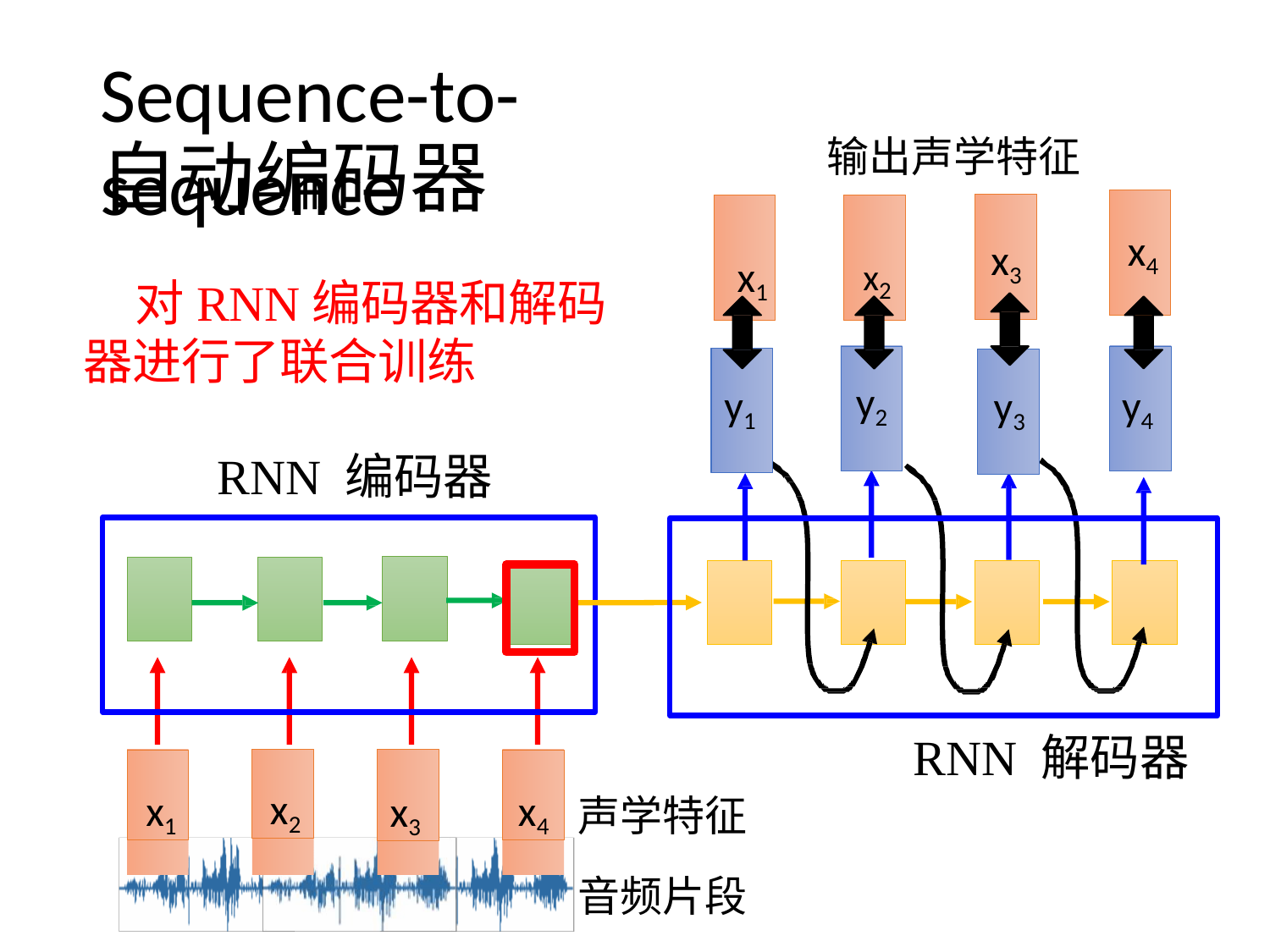

# Sequence-to-sequence
自动编码器
对RNN编码器和解码器进行了联合训练
      输出声学特征

x4
x1	x2
x3

y2
y1
y4
y3
RNN 编码器

RNN 解码器

x1

x2

x3

x4
声学特征
音频片段